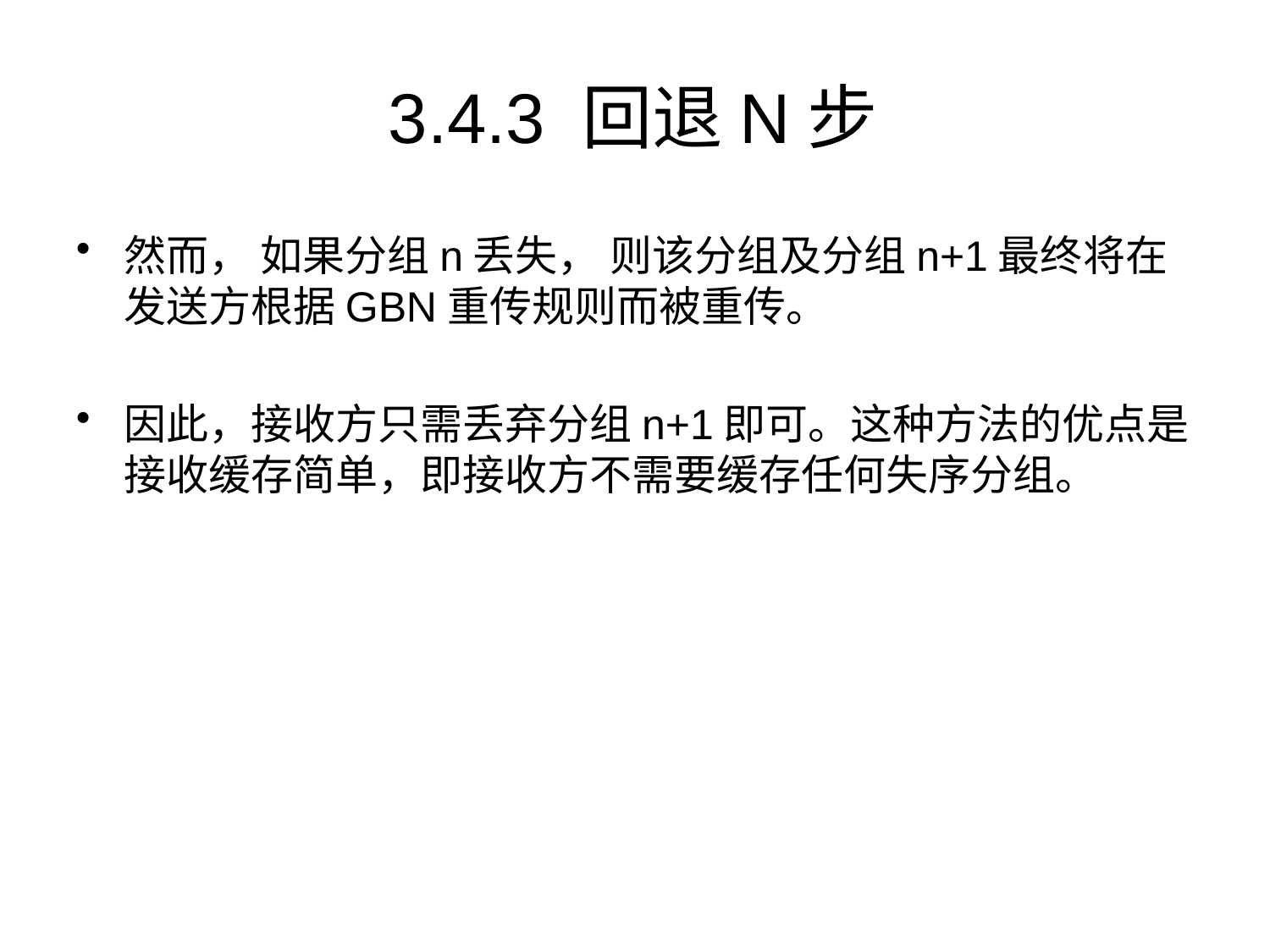

# 3.4.3 回退N步
然而， 如果分组n丢失， 则该分组及分组n+1最终将在发送方根据GBN重传规则而被重传。

因此，接收方只需丢弃分组n+1即可。这种方法的优点是接收缓存简单，即接收方不需要缓存任何失序分组。